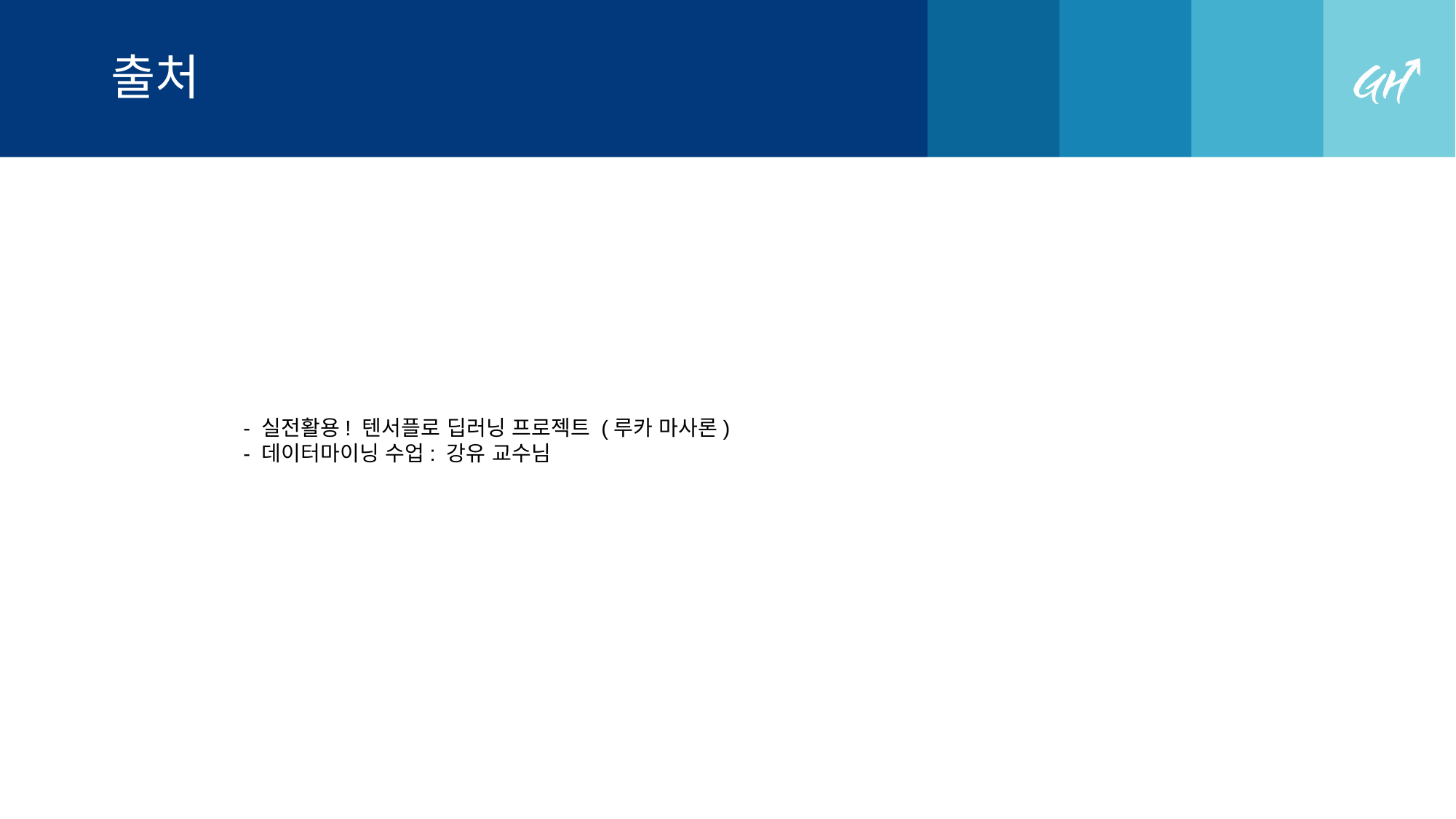

# 출처
- 실전활용! 텐서플로 딥러닝 프로젝트 (루카 마사론)
- 데이터마이닝 수업: 강유 교수님